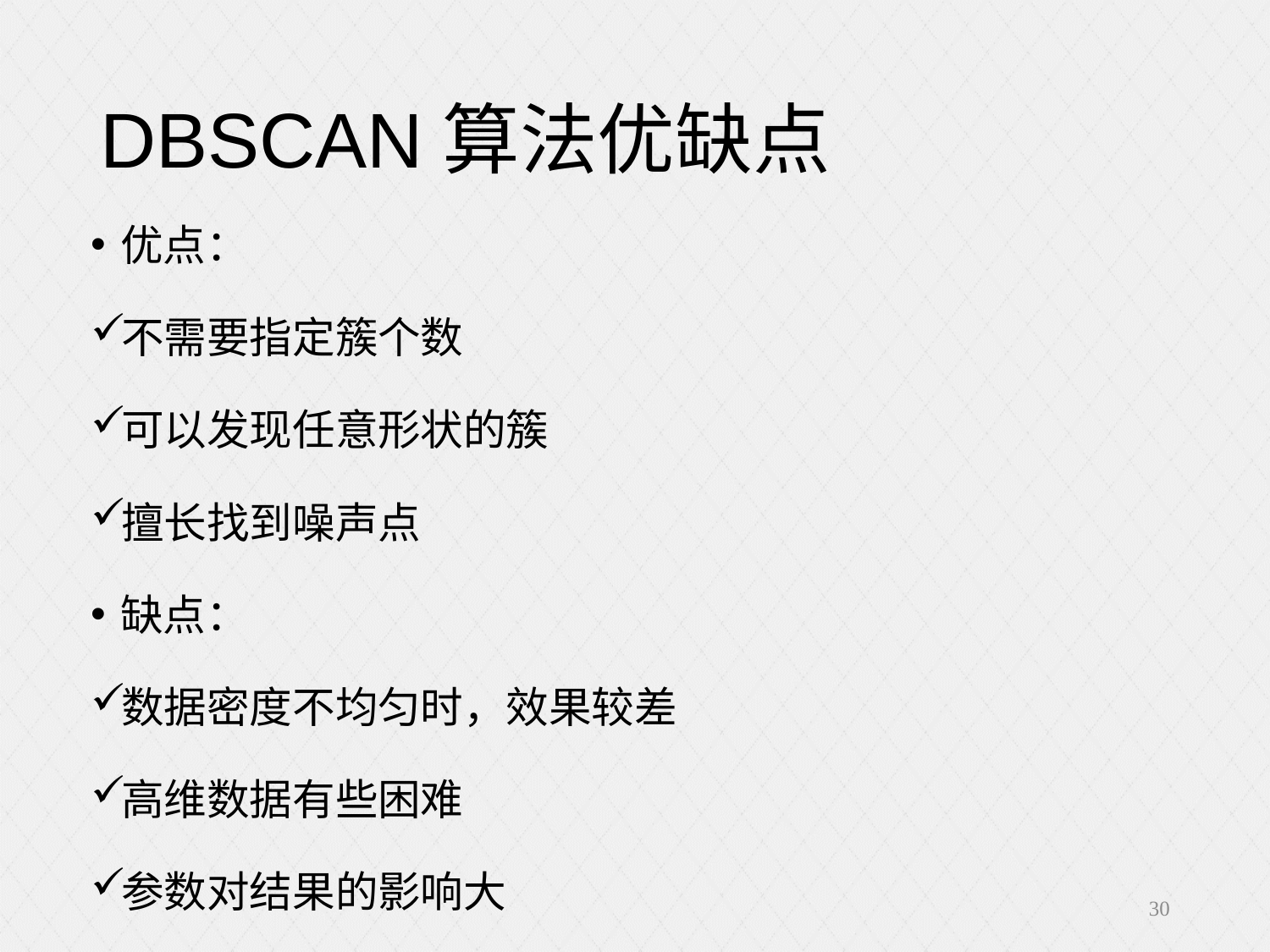

# DBSCAN算法优缺点
优点：
不需要指定簇个数
可以发现任意形状的簇
擅长找到噪声点
缺点：
数据密度不均匀时，效果较差
高维数据有些困难
参数对结果的影响大
30